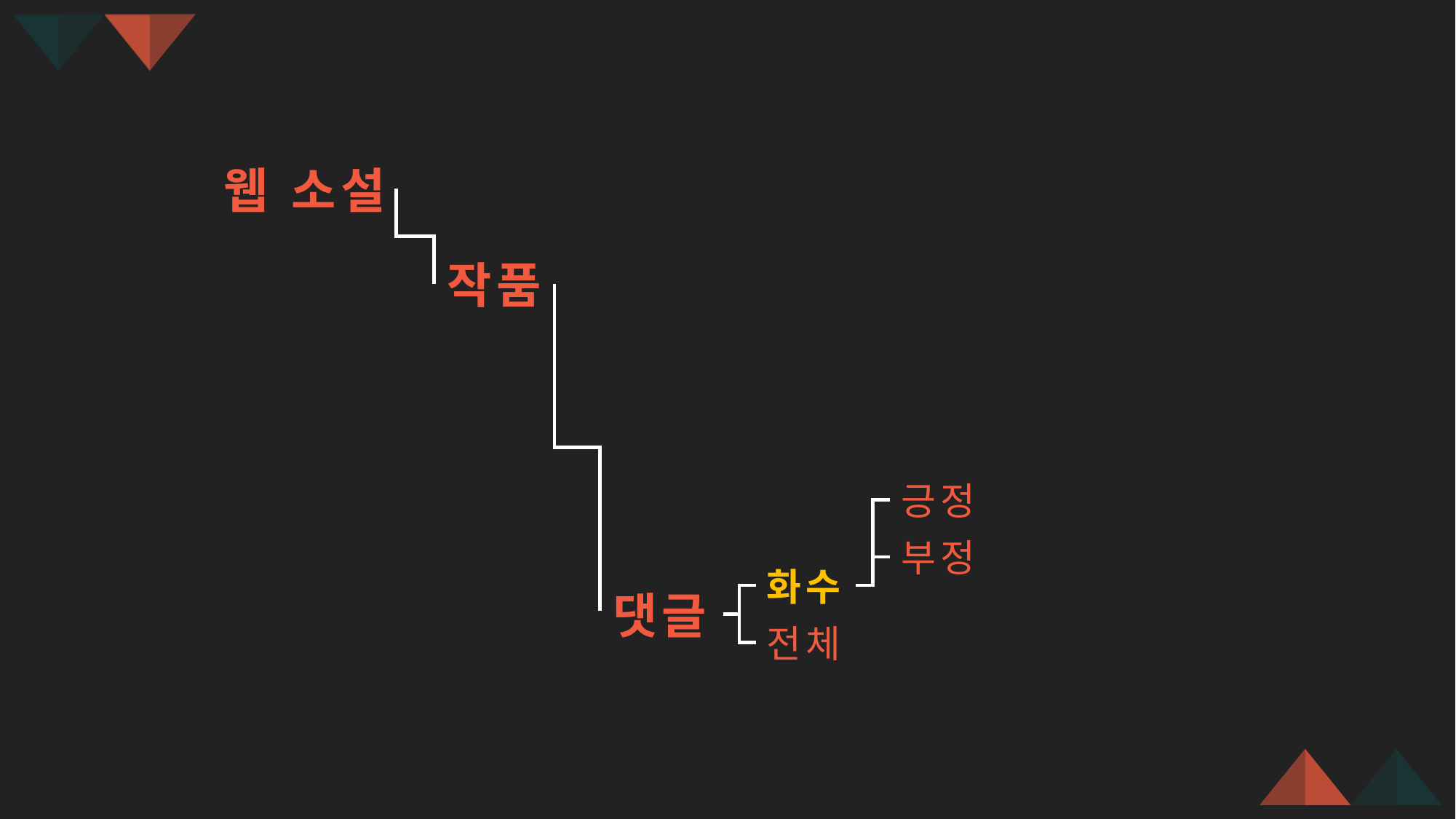

웹 소설
작품
긍정
부정
화수
댓글
전체